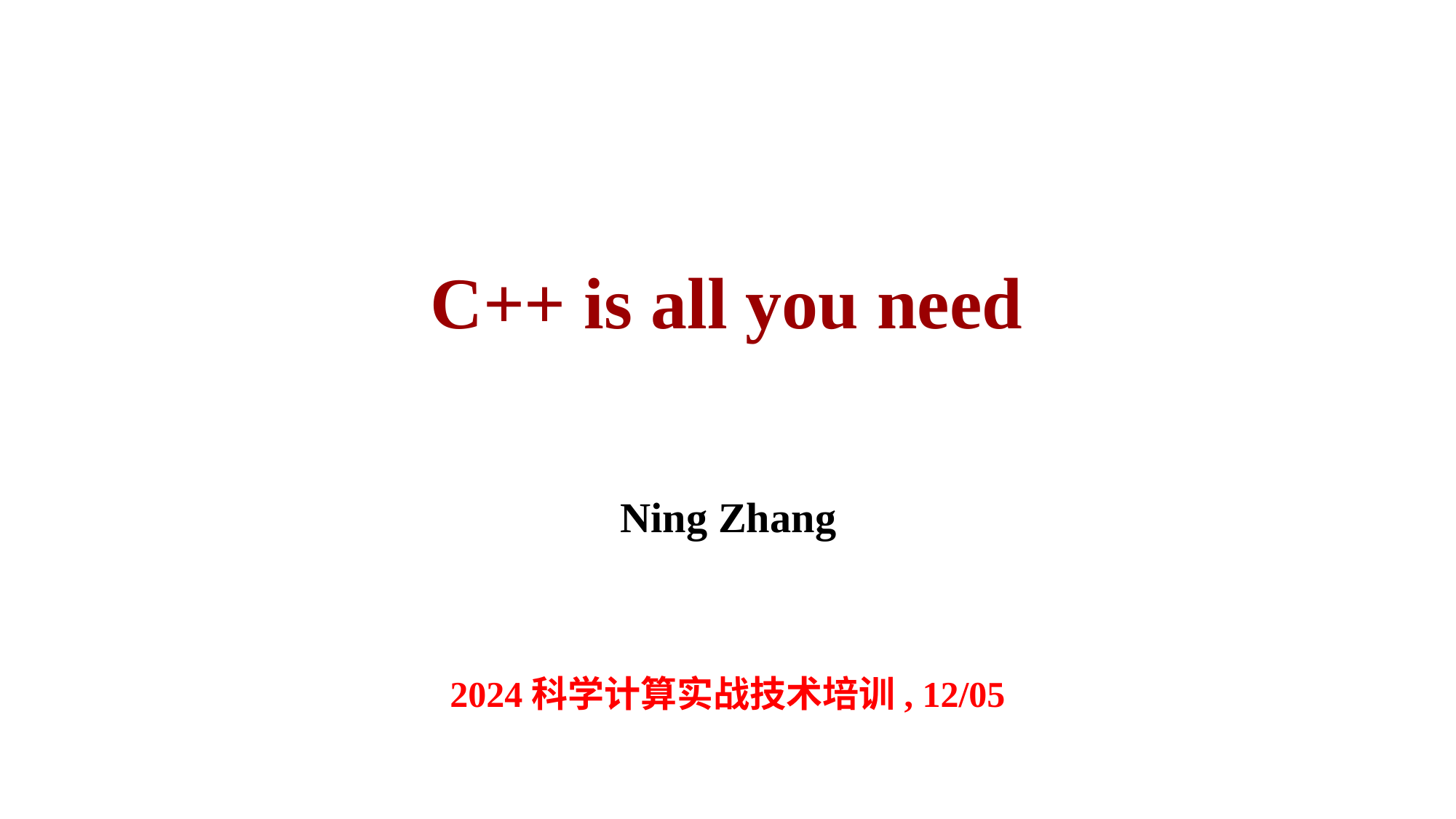

C++ is all you need
Ning Zhang
2024科学计算实战技术培训, 12/05